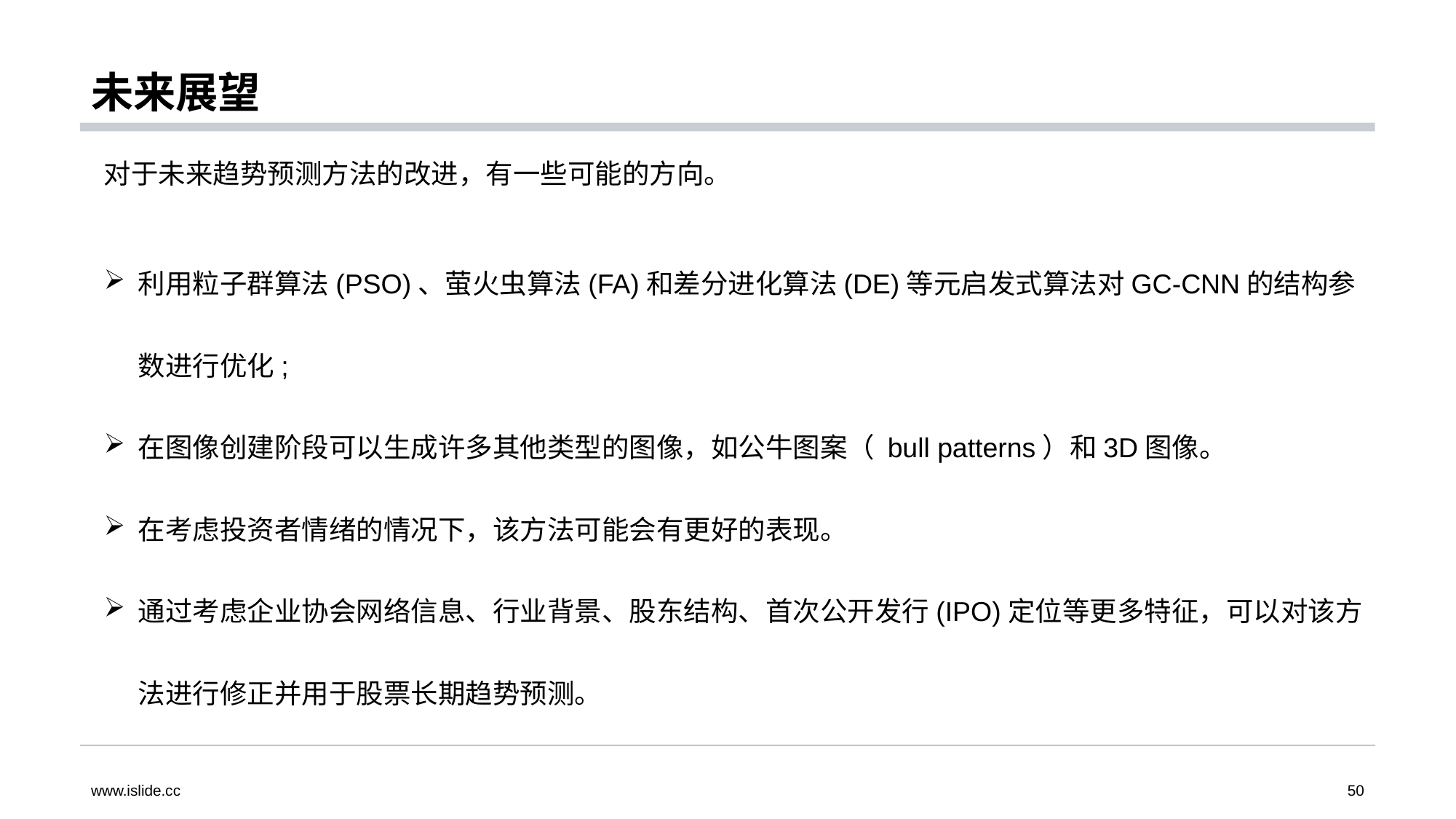

# 未来展望
对于未来趋势预测方法的改进，有一些可能的方向。
利用粒子群算法(PSO)、萤火虫算法(FA)和差分进化算法(DE)等元启发式算法对GC-CNN的结构参数进行优化;
在图像创建阶段可以生成许多其他类型的图像，如公牛图案（ bull patterns）和3D图像。
在考虑投资者情绪的情况下，该方法可能会有更好的表现。
通过考虑企业协会网络信息、行业背景、股东结构、首次公开发行(IPO)定位等更多特征，可以对该方法进行修正并用于股票长期趋势预测。
www.islide.cc
50